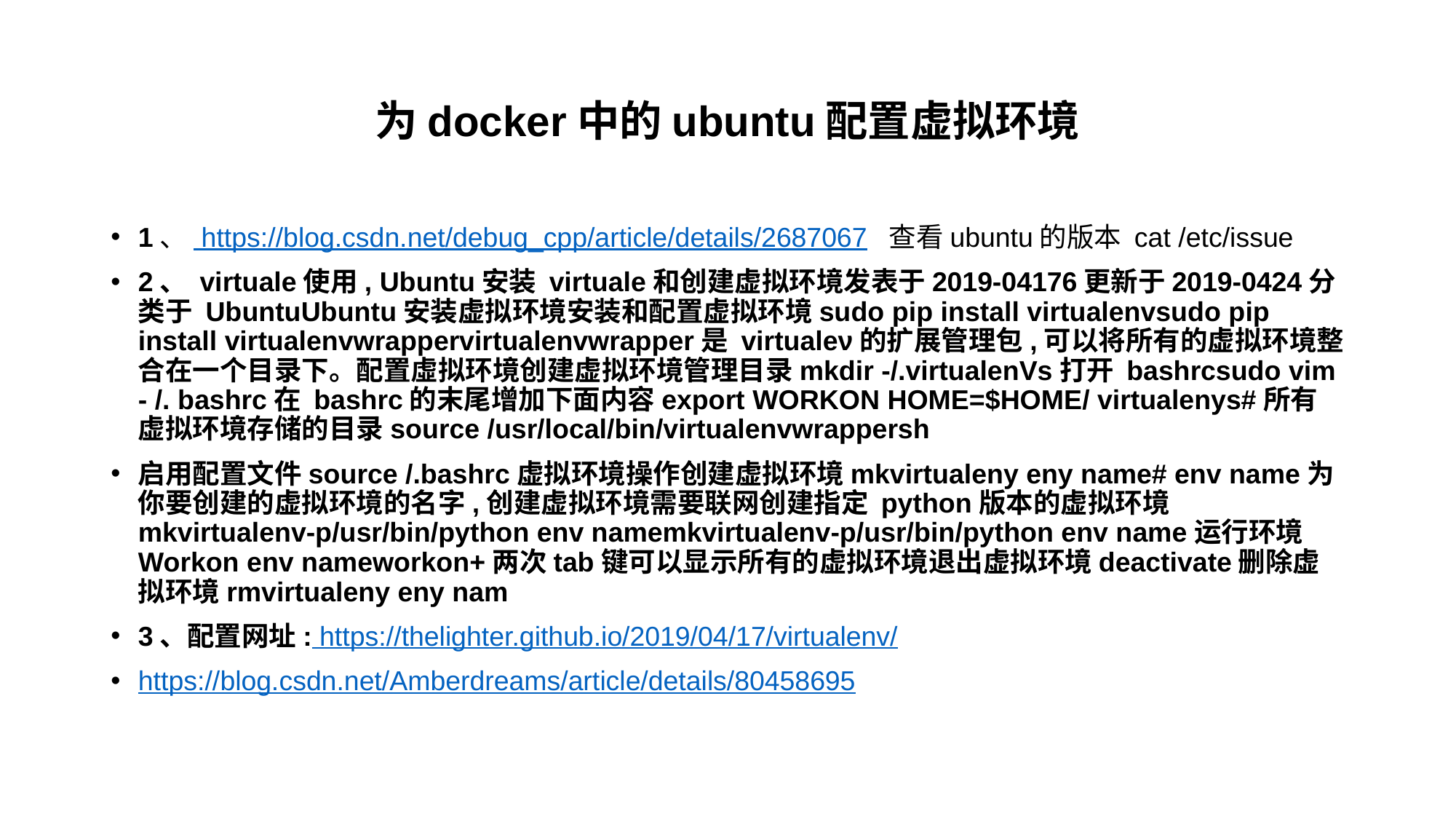

# 为docker中的ubuntu配置虚拟环境
1、 https://blog.csdn.net/debug_cpp/article/details/2687067  查看ubuntu的版本 cat /etc/issue
2、 virtuale使用, Ubuntu安装 virtuale和创建虚拟环境发表于2019-04176更新于2019-0424分类于 UbuntuUbuntu安装虚拟环境安装和配置虚拟环境sudo pip install virtualenvsudo pip install virtualenvwrappervirtualenvwrapper是 virtualeν的扩展管理包,可以将所有的虚拟环境整合在一个目录下。配置虛拟环境创建虚拟环境管理目录mkdir -/.virtualenVs打开 bashrcsudo vim - /. bashrc在 bashrc的末尾增加下面内容export WORKON HOME=$HOME/ virtualenys#所有虚拟环境存储的目录source /usr/local/bin/virtualenvwrappersh
启用配置文件source /.bashrc虚拟环境操作创建虚拟环境mkvirtualeny eny name# env name为你要创建的虚拟环境的名字,创建虚拟环境需要联网创建指定 python版本的虚拟环境mkvirtualenv-p/usr/bin/python env namemkvirtualenv-p/usr/bin/python env name运行环境Workon env nameworkon+两次tab键可以显示所有的虚拟环境退出虚拟环境deactivate删除虚拟环境rmvirtualeny eny nam
3、配置网址: https://thelighter.github.io/2019/04/17/virtualenv/
https://blog.csdn.net/Amberdreams/article/details/80458695